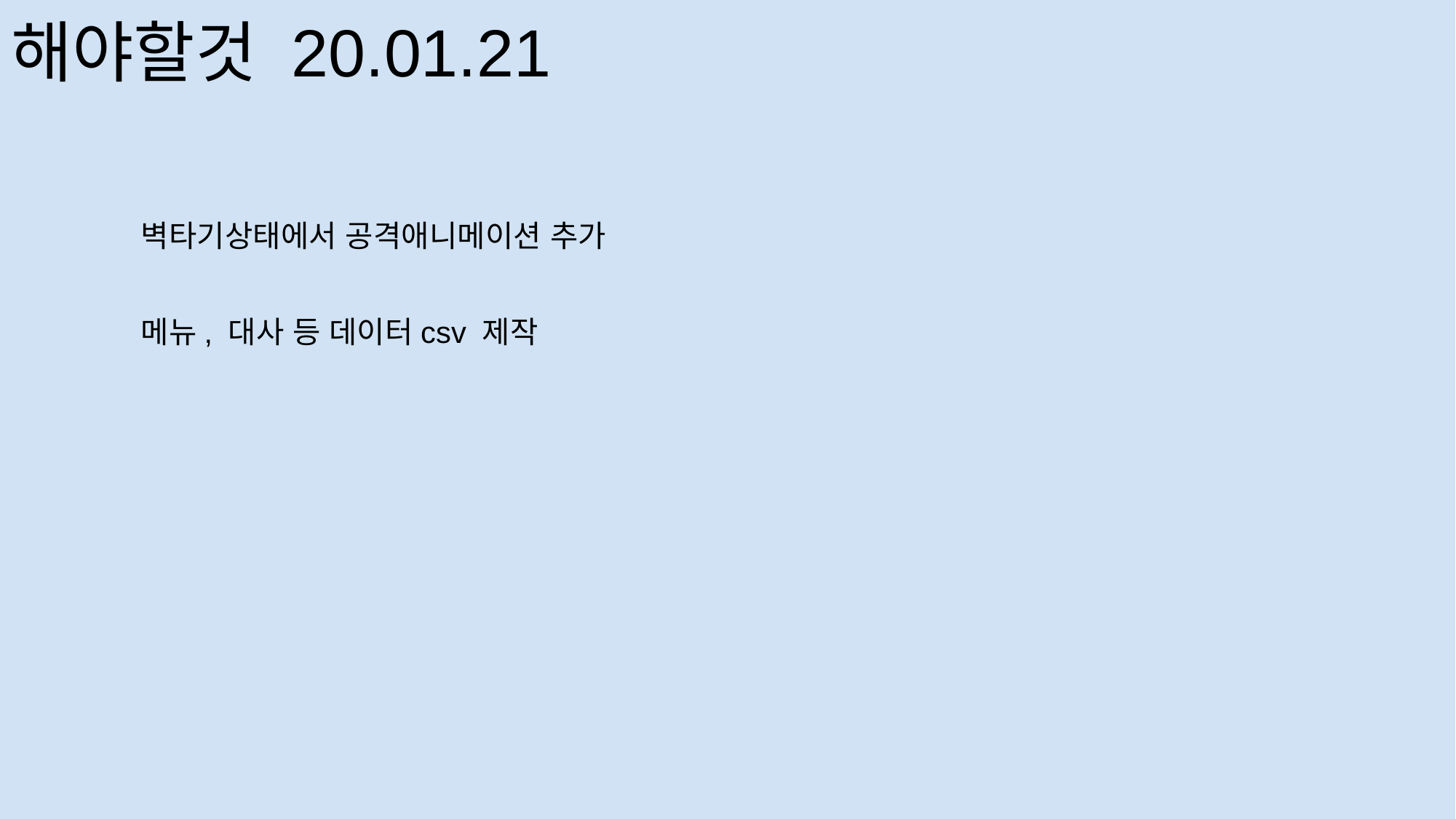

# 해야할것 20.01.21
벽타기상태에서 공격애니메이션 추가

메뉴, 대사 등 데이터csv 제작